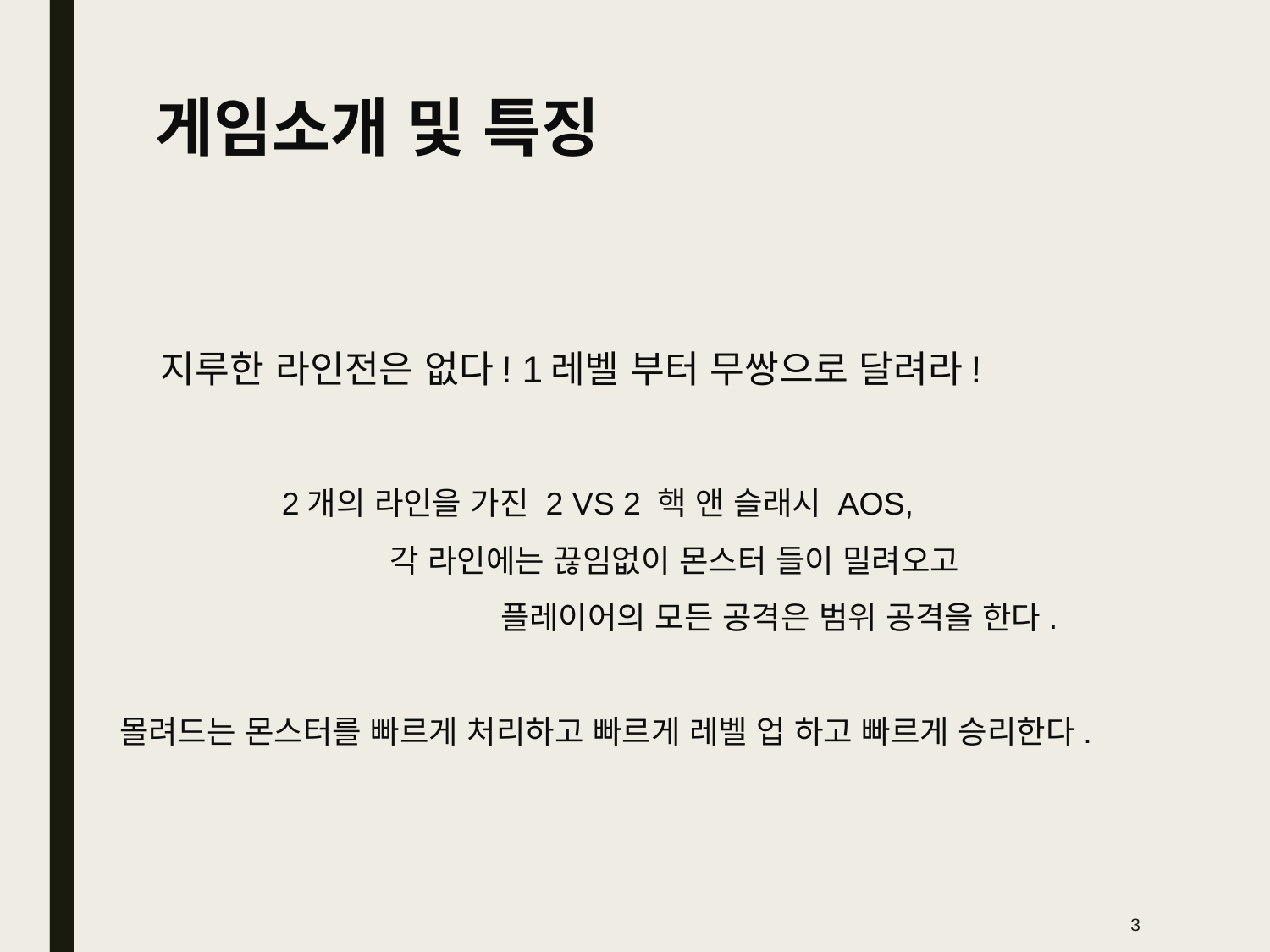

# 게임소개 및 특징
지루한 라인전은 없다! 1레벨 부터 무쌍으로 달려라!
    	    2개의 라인을 가진 2 VS 2 핵 앤 슬래시 AOS,
		 각 라인에는 끊임없이 몬스터 들이 밀려오고
			플레이어의 모든 공격은 범위 공격을 한다.

몰려드는 몬스터를 빠르게 처리하고 빠르게 레벨 업 하고 빠르게 승리한다.

3